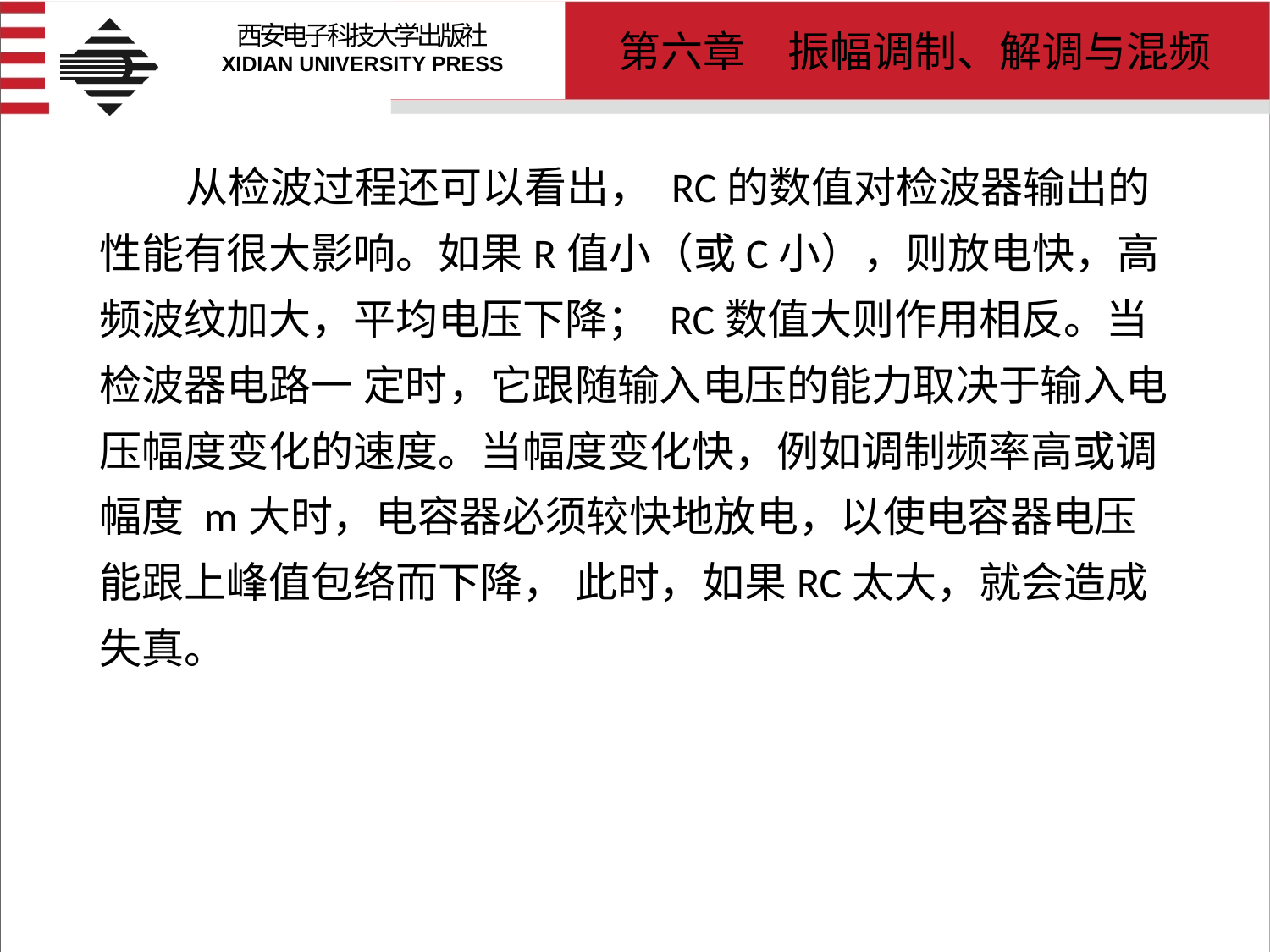

# 从检波过程还可以看出， RC的数值对检波器输出的性能有很大影响。如果R值小（或C小），则放电快，高频波纹加大，平均电压下降； RC数值大则作用相反。当检波器电路一 定时，它跟随输入电压的能力取决于输入电压幅度变化的速度。当幅度变化快，例如调制频率高或调幅度 m大时，电容器必须较快地放电，以使电容器电压能跟上峰值包络而下降， 此时，如果RC太大，就会造成失真。